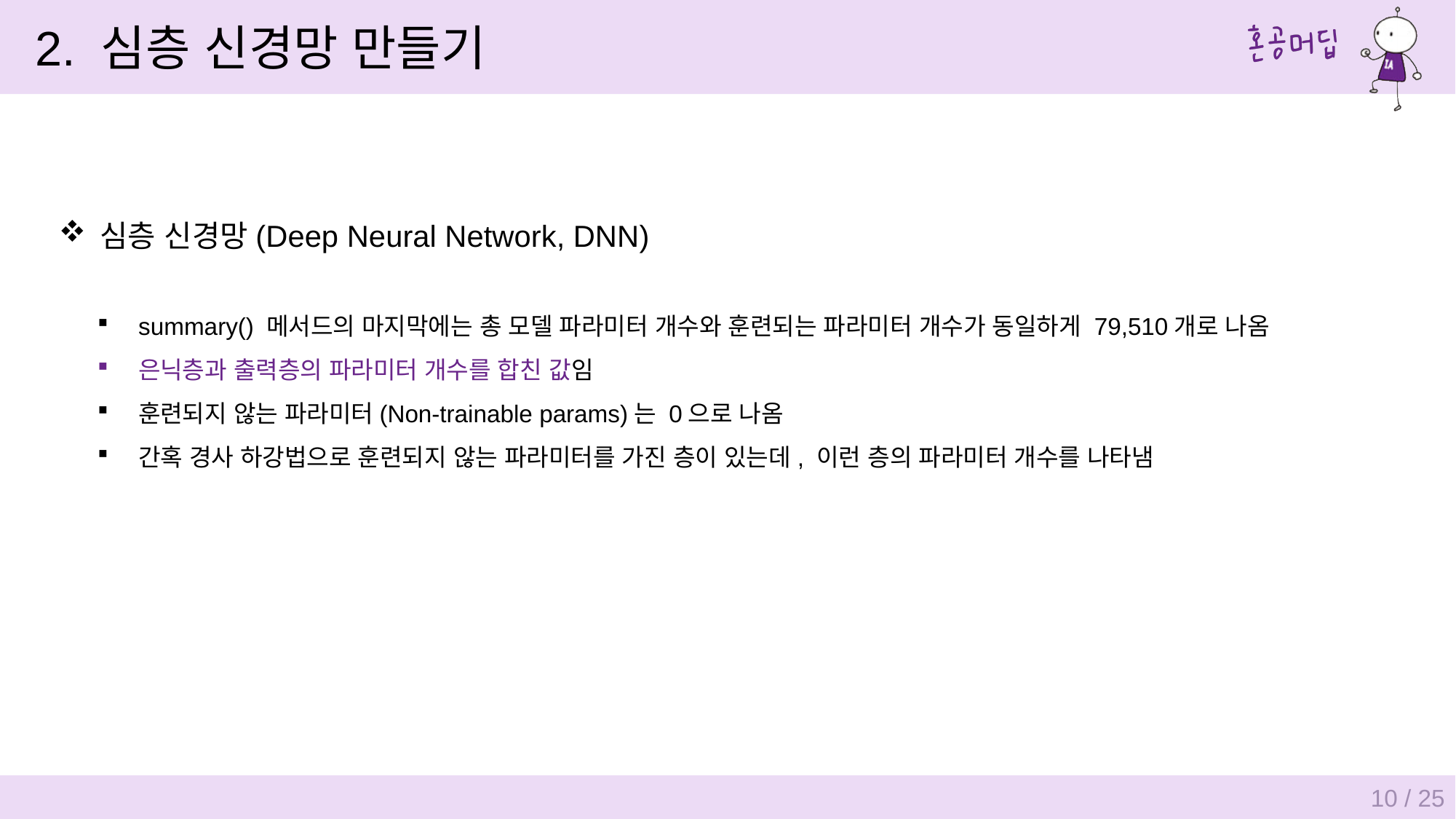

2. 심층 신경망 만들기
심층 신경망(Deep Neural Network, DNN)
summary() 메서드의 마지막에는 총 모델 파라미터 개수와 훈련되는 파라미터 개수가 동일하게 79,510개로 나옴
은닉층과 출력층의 파라미터 개수를 합친 값임
훈련되지 않는 파라미터(Non-trainable params)는 0으로 나옴
간혹 경사 하강법으로 훈련되지 않는 파라미터를 가진 층이 있는데, 이런 층의 파라미터 개수를 나타냄
10 / 25